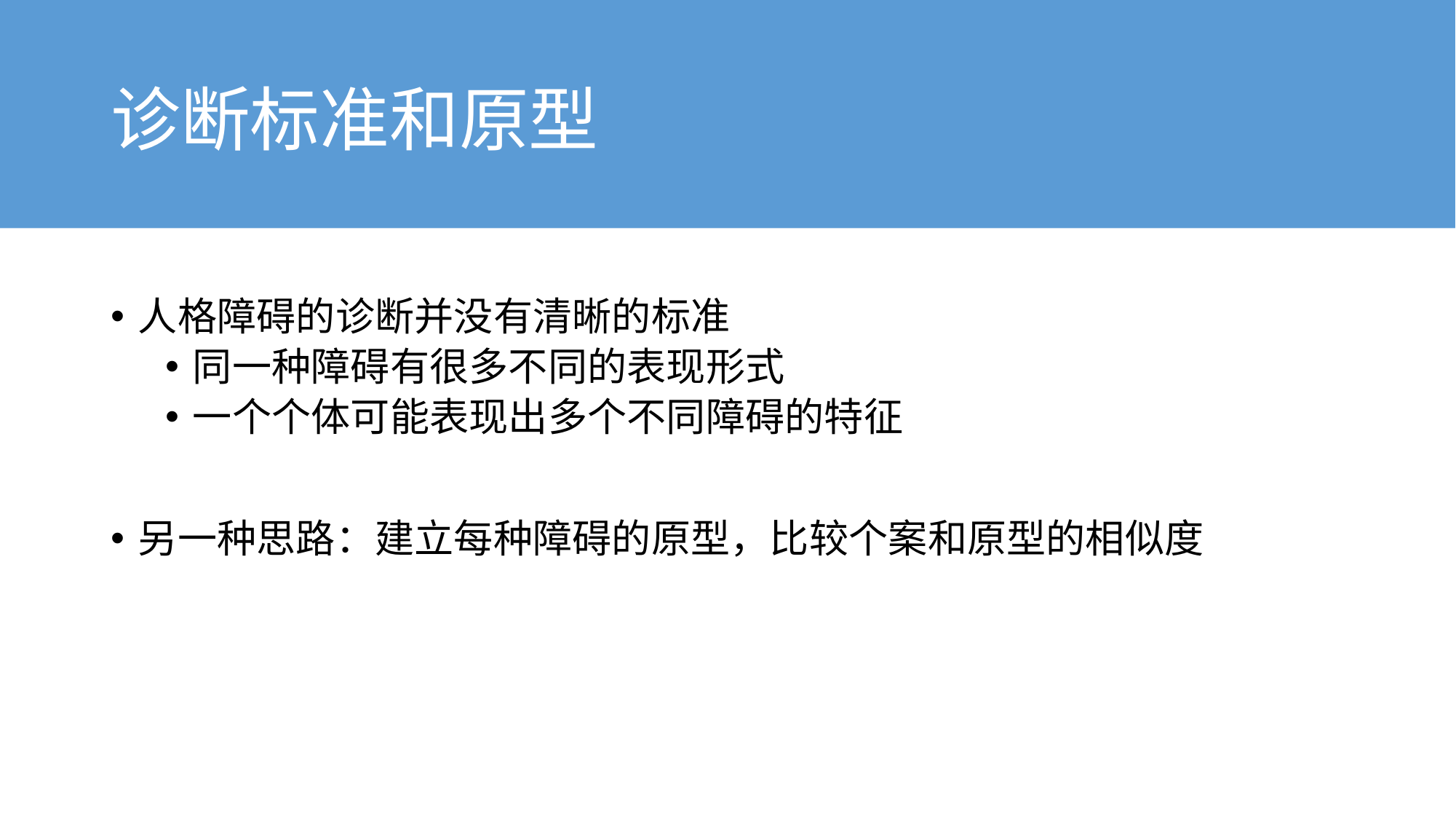

# 诊断标准和原型
人格障碍的诊断并没有清晰的标准
同一种障碍有很多不同的表现形式
一个个体可能表现出多个不同障碍的特征

另一种思路：建立每种障碍的原型，比较个案和原型的相似度